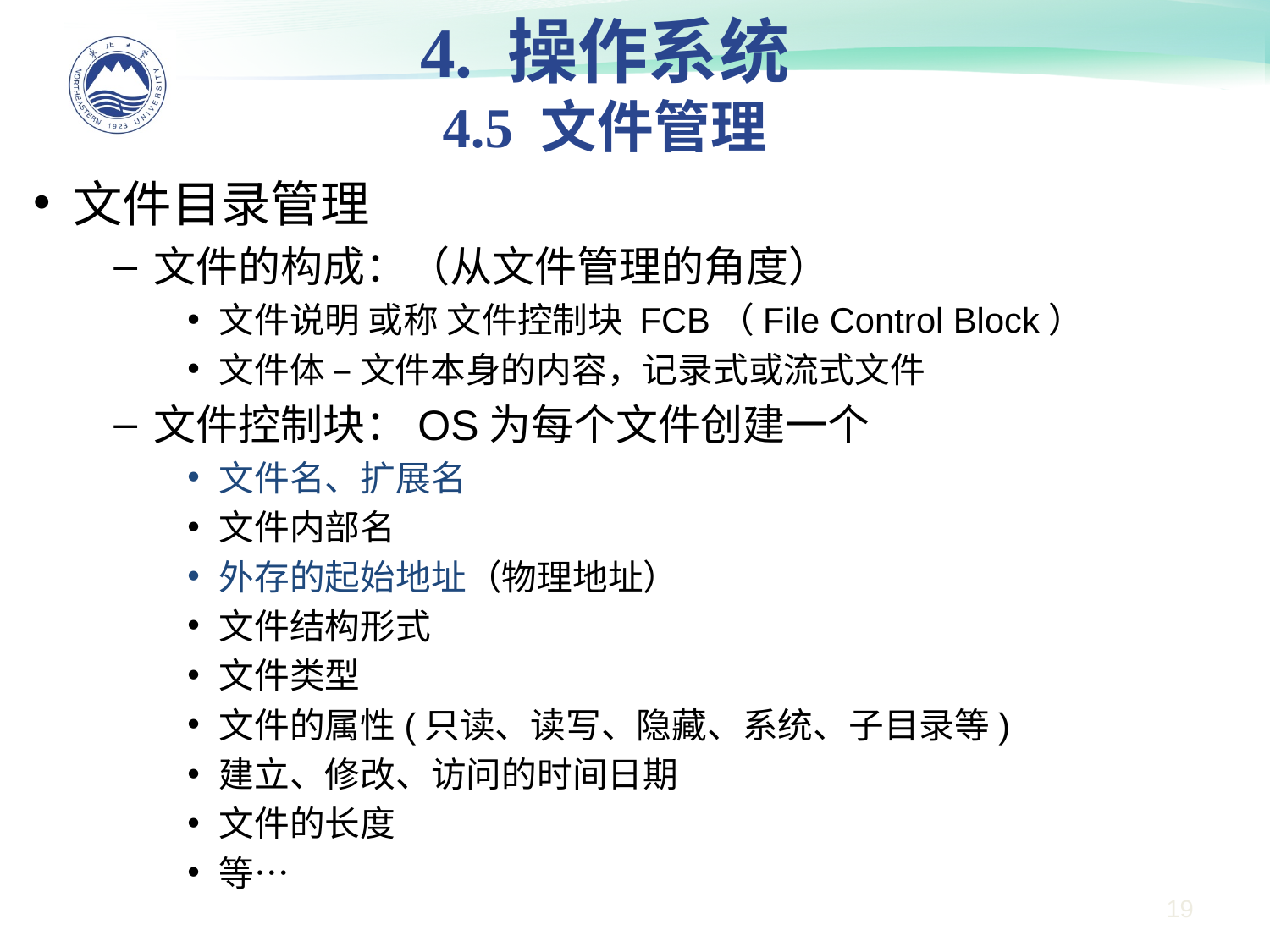

4. 操作系统
4.5 文件管理
文件目录管理
文件的构成：（从文件管理的角度）
文件说明 或称 文件控制块 FCB（File Control Block）
文件体 – 文件本身的内容，记录式或流式文件
文件控制块：OS为每个文件创建一个
文件名、扩展名
文件内部名
外存的起始地址（物理地址）
文件结构形式
文件类型
文件的属性(只读、读写、隐藏、系统、子目录等)
建立、修改、访问的时间日期
文件的长度
等…
19